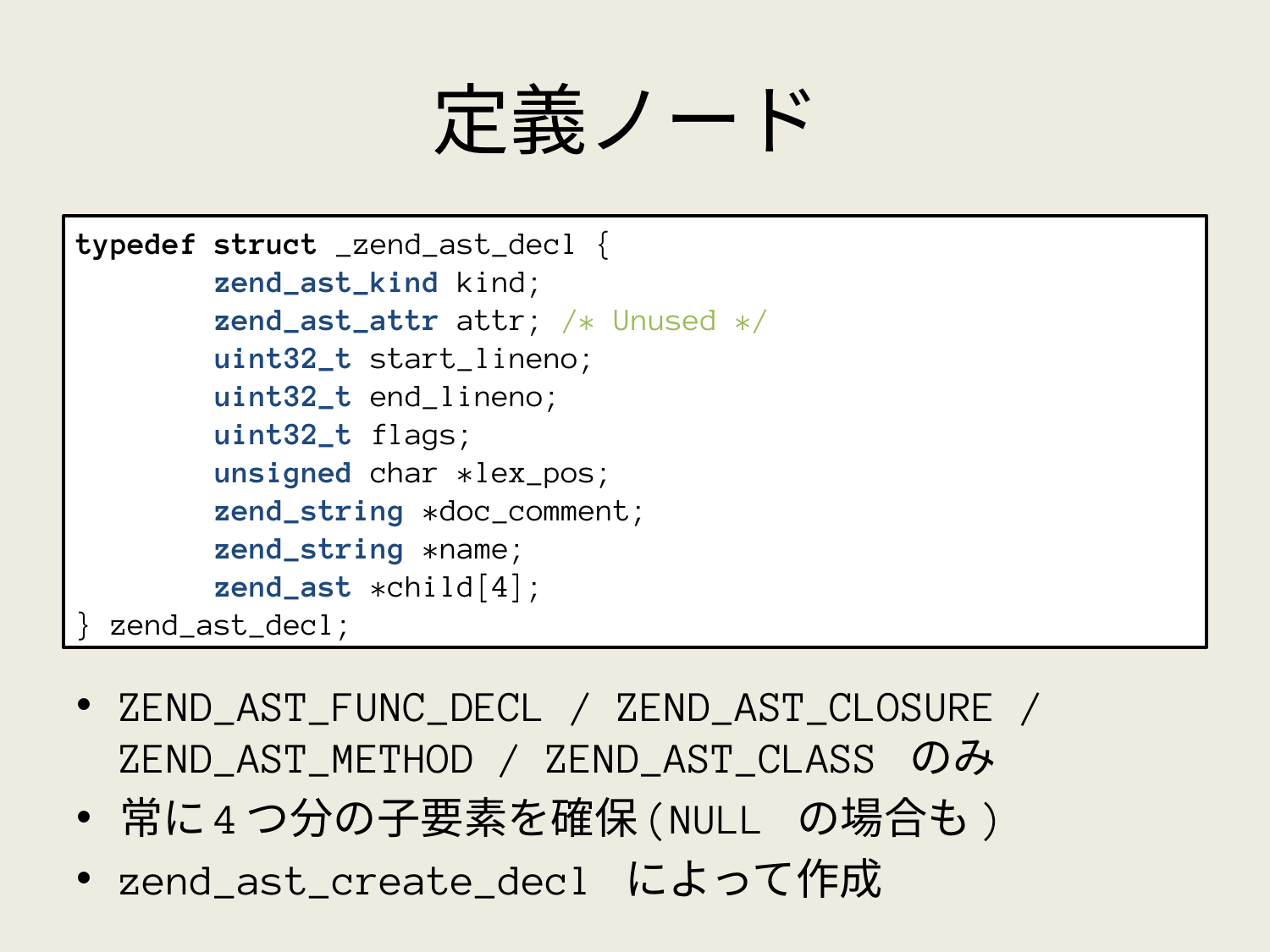

# 定義ノード
typedef struct _zend_ast_decl {
        zend_ast_kind kind;
        zend_ast_attr attr; /* Unused */
        uint32_t start_lineno;
        uint32_t end_lineno;
        uint32_t flags;
        unsigned char *lex_pos;
        zend_string *doc_comment;
        zend_string *name;
        zend_ast *child[4];
} zend_ast_decl;
ZEND_AST_FUNC_DECL / ZEND_AST_CLOSURE / ZEND_AST_METHOD / ZEND_AST_CLASS のみ
常に4つ分の子要素を確保(NULL の場合も)
zend_ast_create_decl によって作成